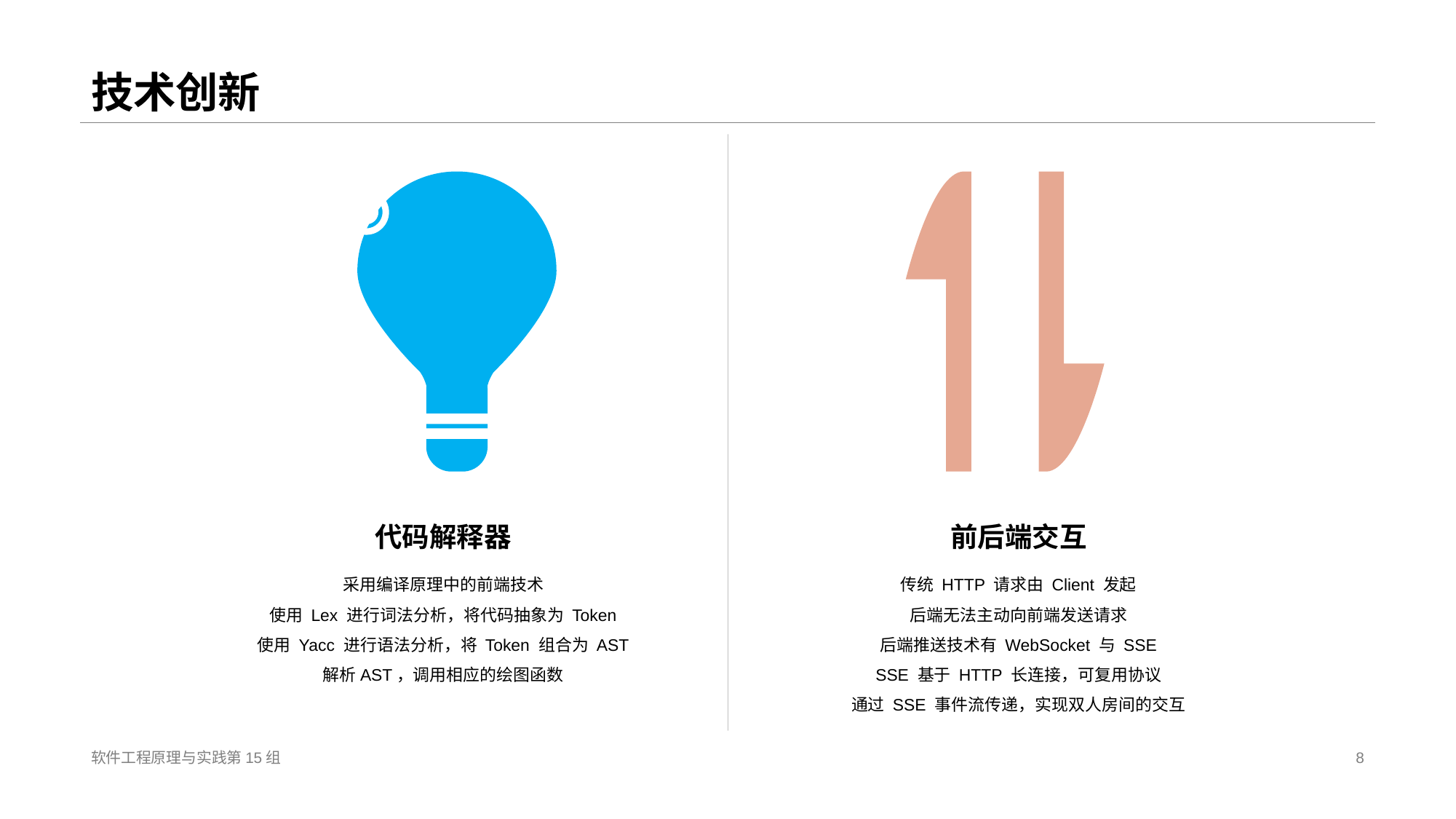

# 技术创新

代码解释器
前后端交互
采用编译原理中的前端技术
使用 Lex 进行词法分析，将代码抽象为 Token
使用 Yacc 进行语法分析，将 Token 组合为 AST
解析AST，调用相应的绘图函数
传统 HTTP 请求由 Client 发起
后端无法主动向前端发送请求
后端推送技术有 WebSocket 与 SSE
SSE 基于 HTTP 长连接，可复用协议
通过 SSE 事件流传递，实现双人房间的交互
软件工程原理与实践第15组
8